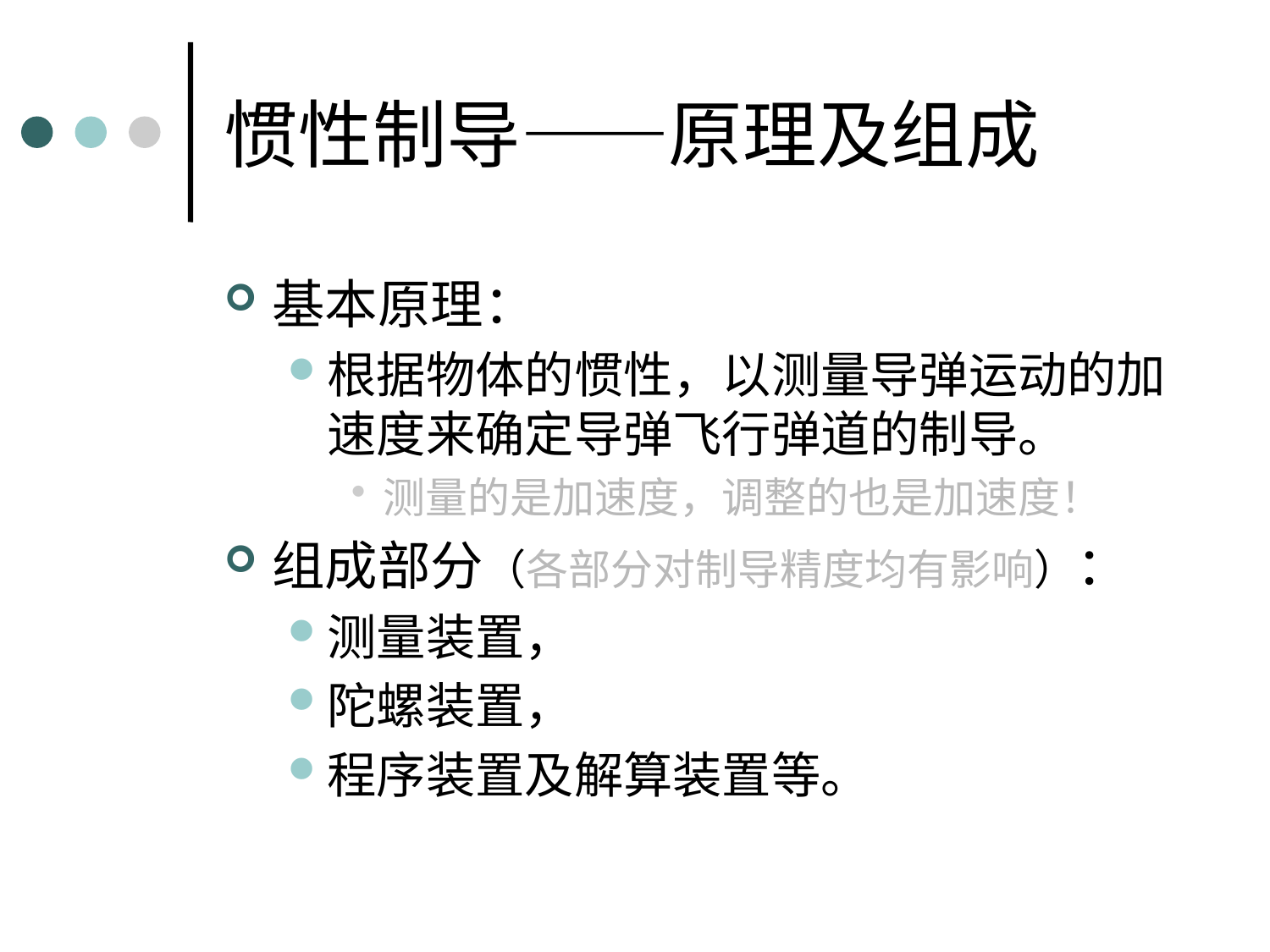

# 惯性制导——原理及组成
基本原理：
根据物体的惯性，以测量导弹运动的加速度来确定导弹飞行弹道的制导。
测量的是加速度，调整的也是加速度！
组成部分（各部分对制导精度均有影响）：
测量装置，
陀螺装置，
程序装置及解算装置等。